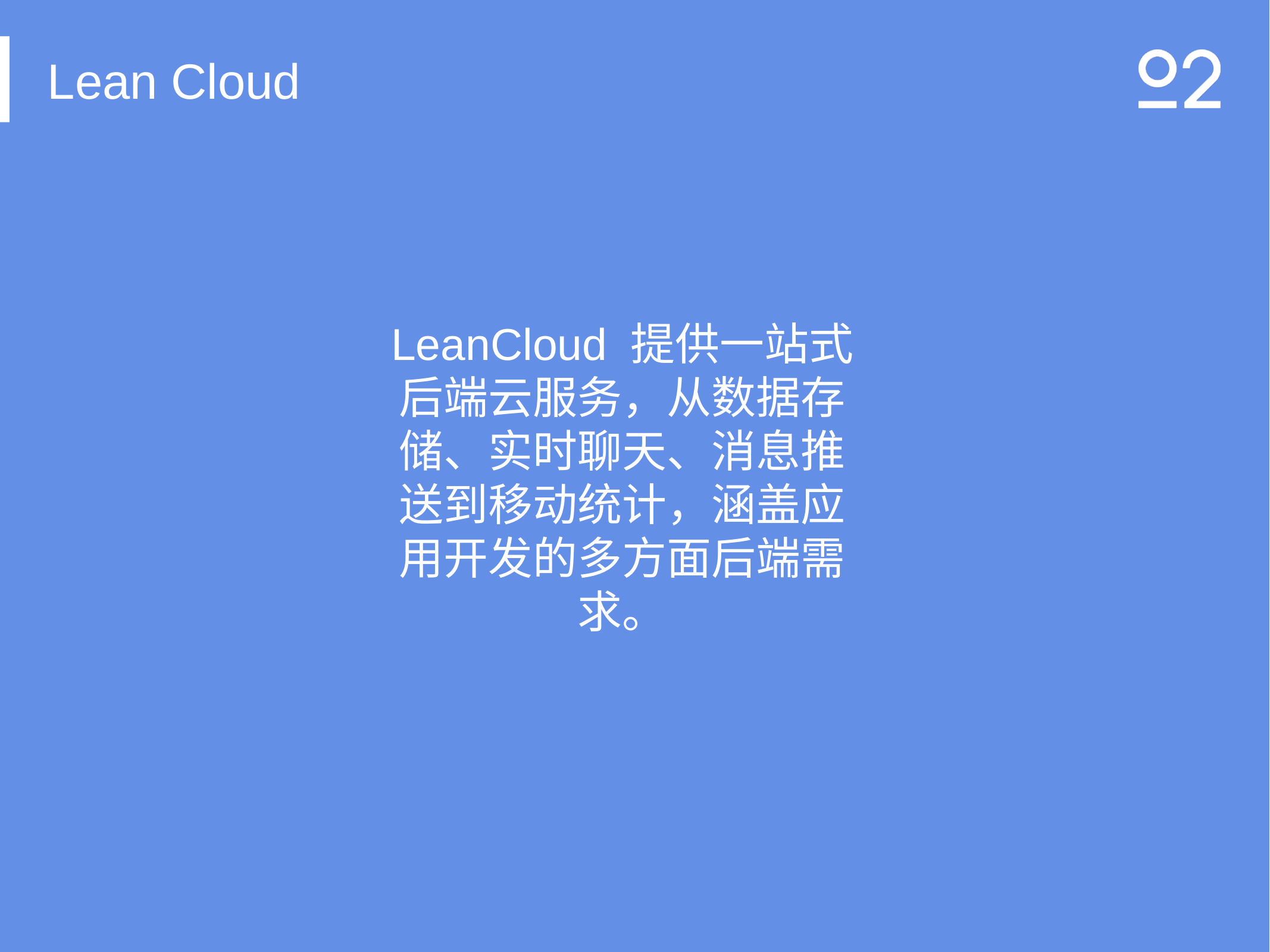

# Lean Cloud
LeanCloud 提供一站式后端云服务，从数据存储、实时聊天、消息推送到移动统计，涵盖应用开发的多方面后端需求。